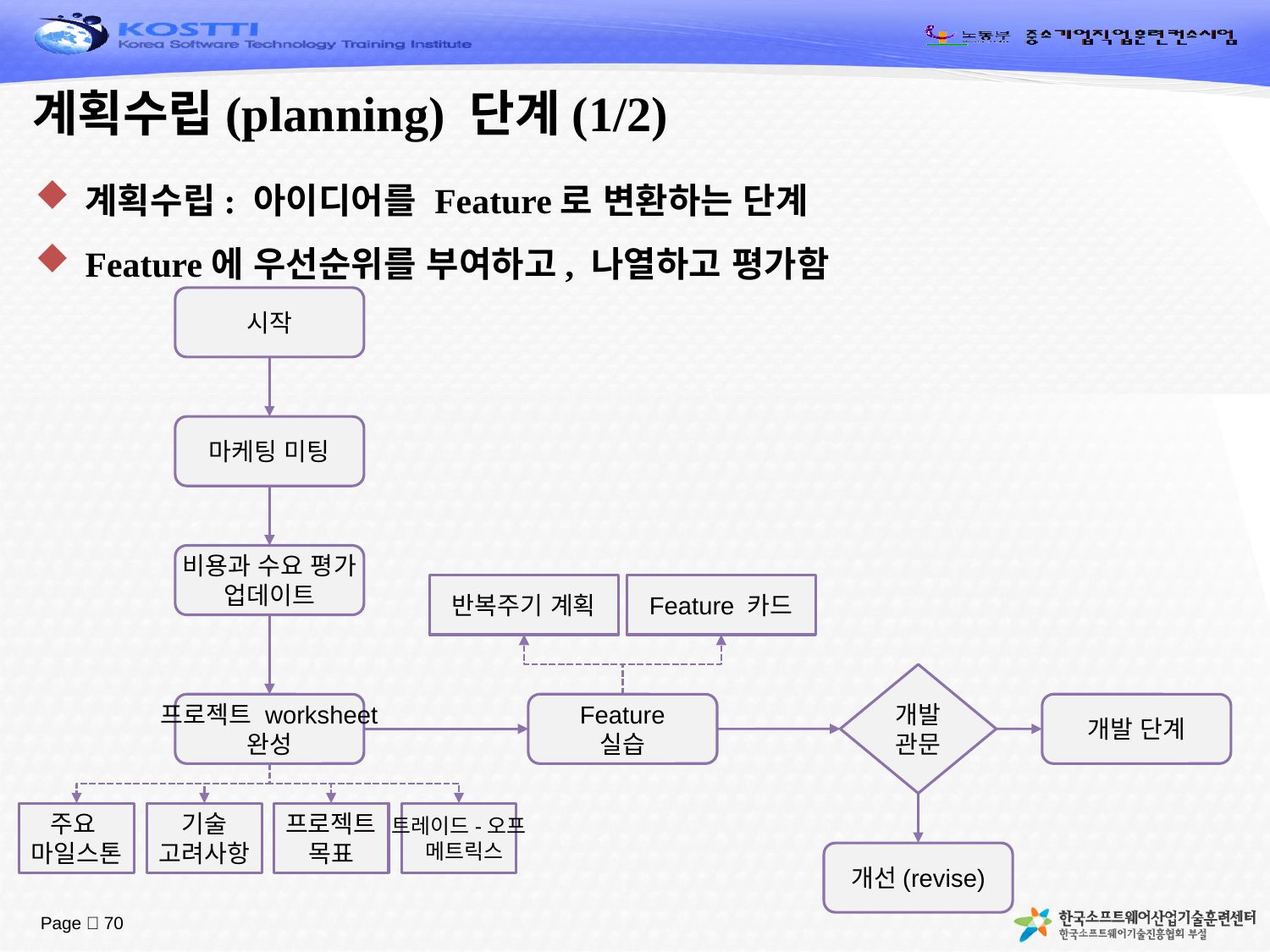

# 계획수립(planning) 단계(1/2)
계획수립: 아이디어를 Feature로 변환하는 단계
Feature에 우선순위를 부여하고, 나열하고 평가함
시작
마케팅 미팅
비용과 수요 평가
업데이트
반복주기 계획
Feature 카드
개발
관문
프로젝트 worksheet
완성
Feature
실습
개발 단계
주요
마일스톤
기술
고려사항
프로젝트
목표
트레이드-오프
 메트릭스
개선(revise)